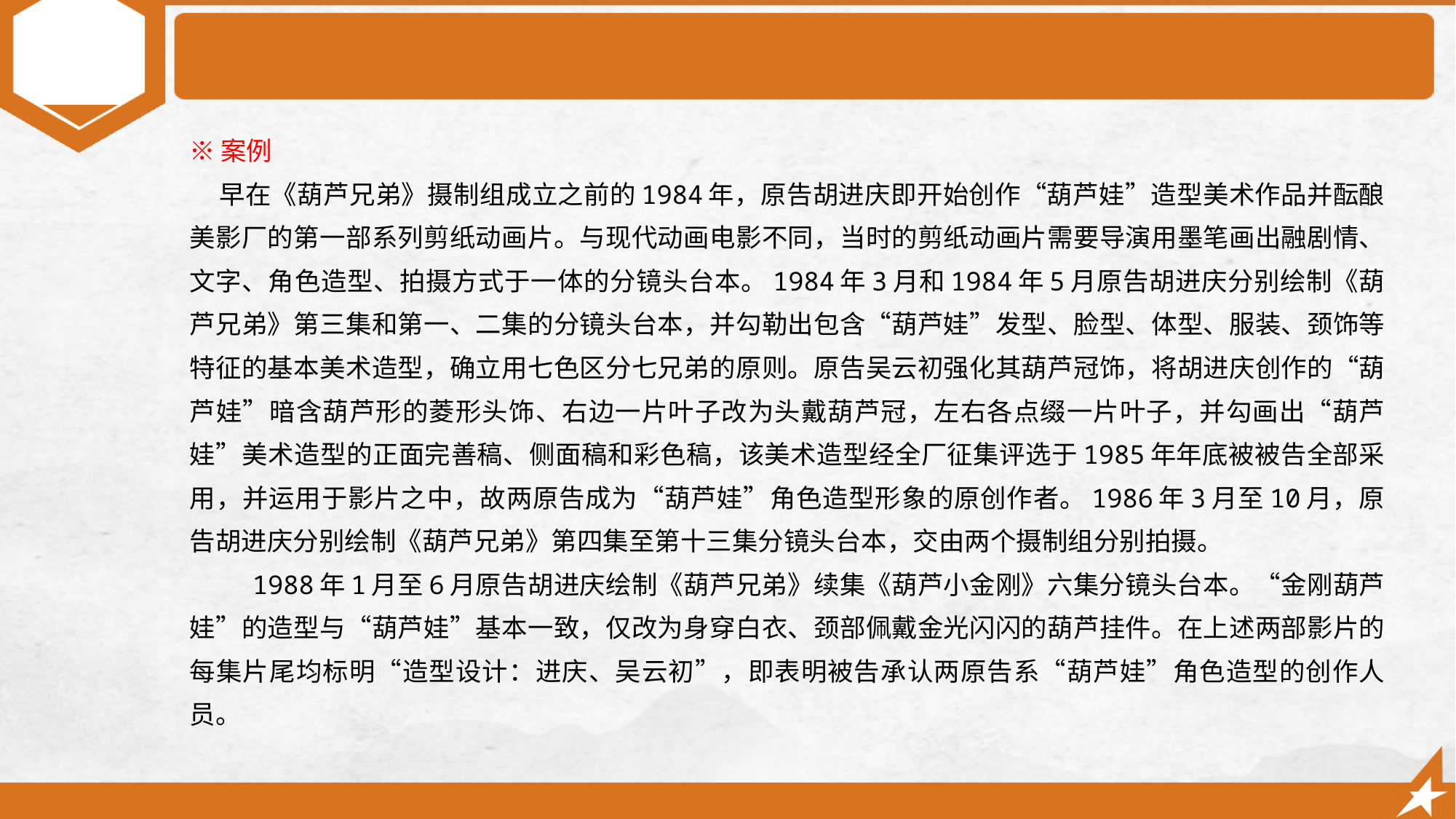

※案例
    早在《葫芦兄弟》摄制组成立之前的1984年，原告胡进庆即开始创作“葫芦娃”造型美术作品并酝酿美影厂的第一部系列剪纸动画片。与现代动画电影不同，当时的剪纸动画片需要导演用墨笔画出融剧情、文字、角色造型、拍摄方式于一体的分镜头台本。1984年3月和1984年5月原告胡进庆分别绘制《葫芦兄弟》第三集和第一、二集的分镜头台本，并勾勒出包含“葫芦娃”发型、脸型、体型、服装、颈饰等特征的基本美术造型，确立用七色区分七兄弟的原则。原告吴云初强化其葫芦冠饰，将胡进庆创作的“葫芦娃”暗含葫芦形的菱形头饰、右边一片叶子改为头戴葫芦冠，左右各点缀一片叶子，并勾画出“葫芦娃”美术造型的正面完善稿、侧面稿和彩色稿，该美术造型经全厂征集评选于1985年年底被被告全部采用，并运用于影片之中，故两原告成为“葫芦娃”角色造型形象的原创作者。1986年3月至10月，原告胡进庆分别绘制《葫芦兄弟》第四集至第十三集分镜头台本，交由两个摄制组分别拍摄。
    1988年1月至6月原告胡进庆绘制《葫芦兄弟》续集《葫芦小金刚》六集分镜头台本。“金刚葫芦娃”的造型与“葫芦娃”基本一致，仅改为身穿白衣、颈部佩戴金光闪闪的葫芦挂件。在上述两部影片的每集片尾均标明“造型设计：进庆、吴云初”，即表明被告承认两原告系“葫芦娃”角色造型的创作人员。